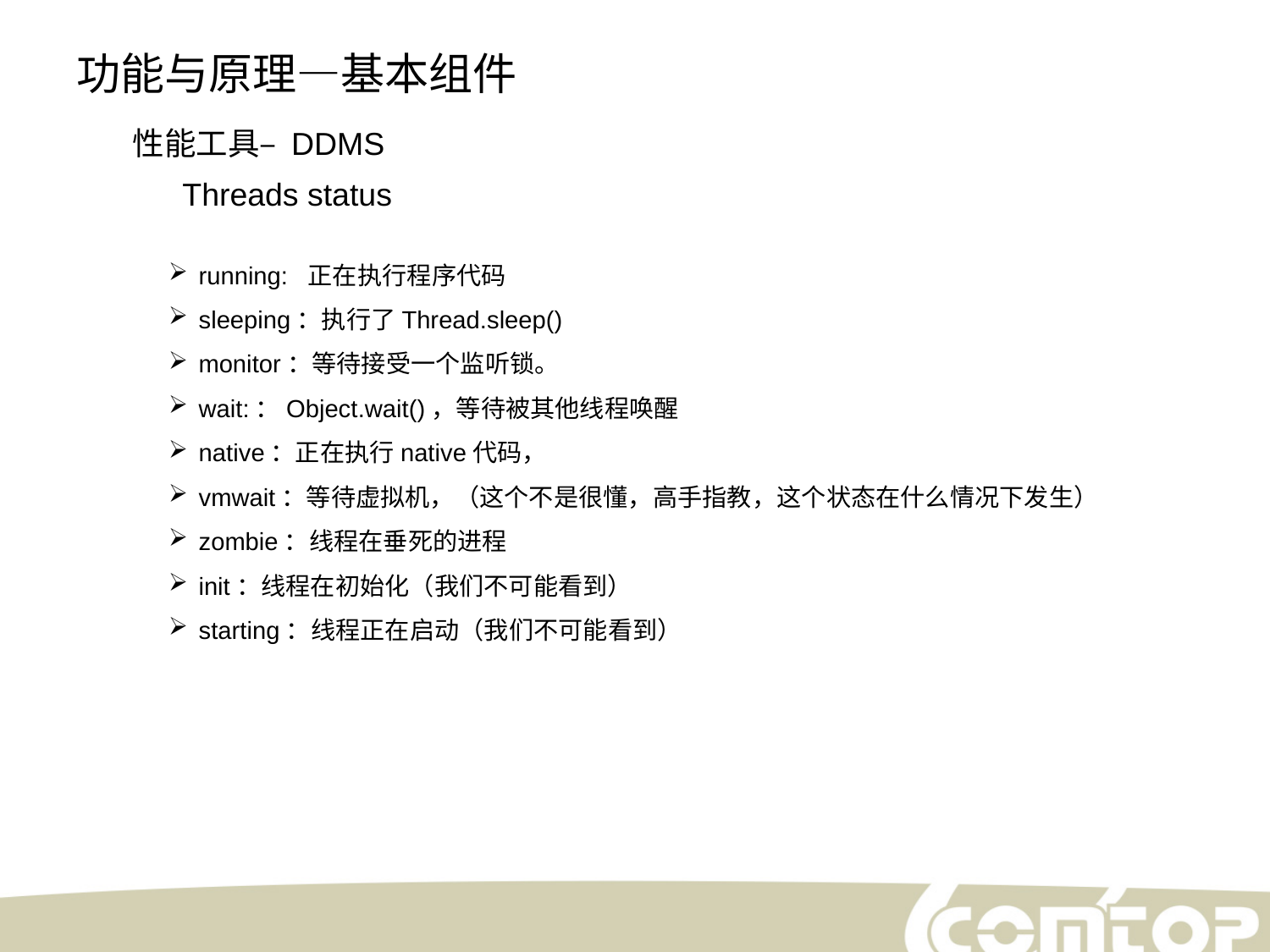

功能与原理—基本组件
性能工具– DDMS
Threads status
running:  正在执行程序代码
sleeping：执行了Thread.sleep()
monitor：等待接受一个监听锁。
wait:：Object.wait()，等待被其他线程唤醒
native：正在执行native代码，
vmwait：等待虚拟机，（这个不是很懂，高手指教，这个状态在什么情况下发生）
zombie：线程在垂死的进程
init：线程在初始化（我们不可能看到）
starting：线程正在启动（我们不可能看到）